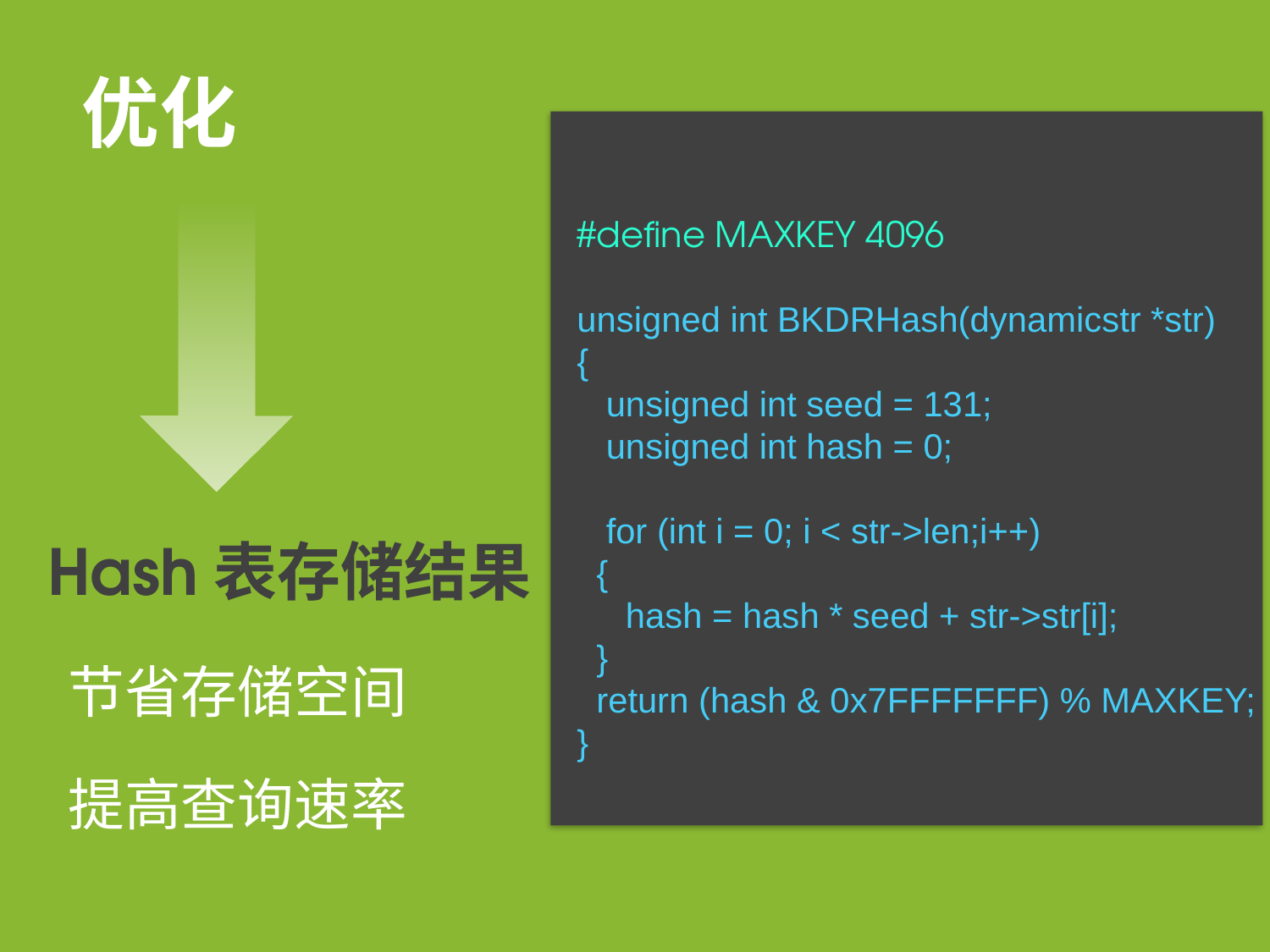

优化

#define MAXKEY 4096

unsigned int BKDRHash(dynamicstr *str)
{
   unsigned int seed = 131;
   unsigned int hash = 0;

   for (int i = 0; i < str->len;i++)
  {
     hash = hash * seed + str->str[i];
  }
  return (hash & 0x7FFFFFFF) % MAXKEY;
}
Hash表存储结果
节省存储空间
提高查询速率